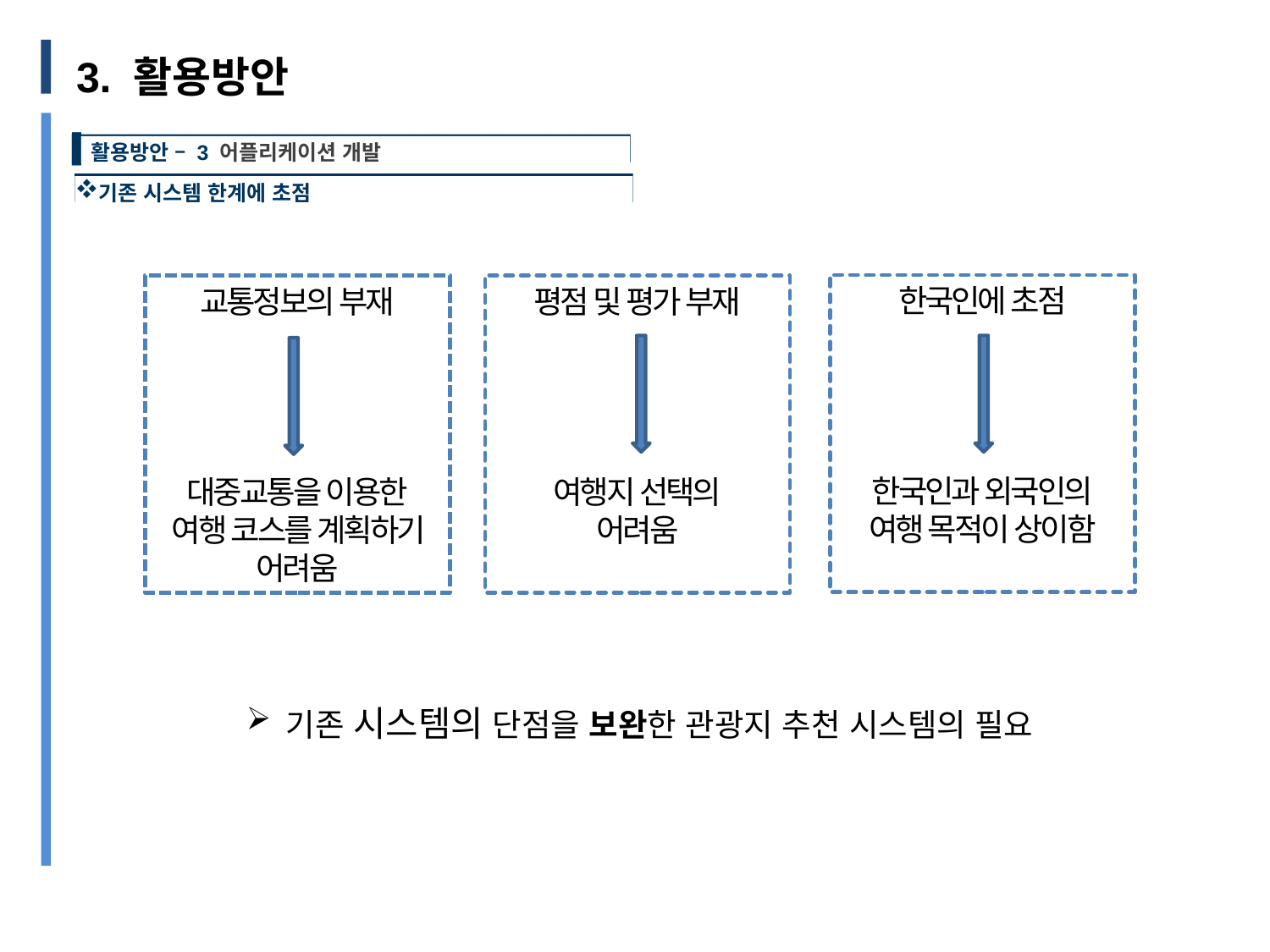

3. 활용방안

활용방안 – 3 어플리케이션 개발
기존 시스템 한계에 초점
한국인에 초점

한국인과 외국인의
여행 목적이 상이함

교통정보의 부재

대중교통을 이용한
여행 코스를 계획하기 어려움
평점 및 평가 부재

여행지 선택의
어려움

기존 시스템의 단점을 보완한 관광지 추천 시스템의 필요